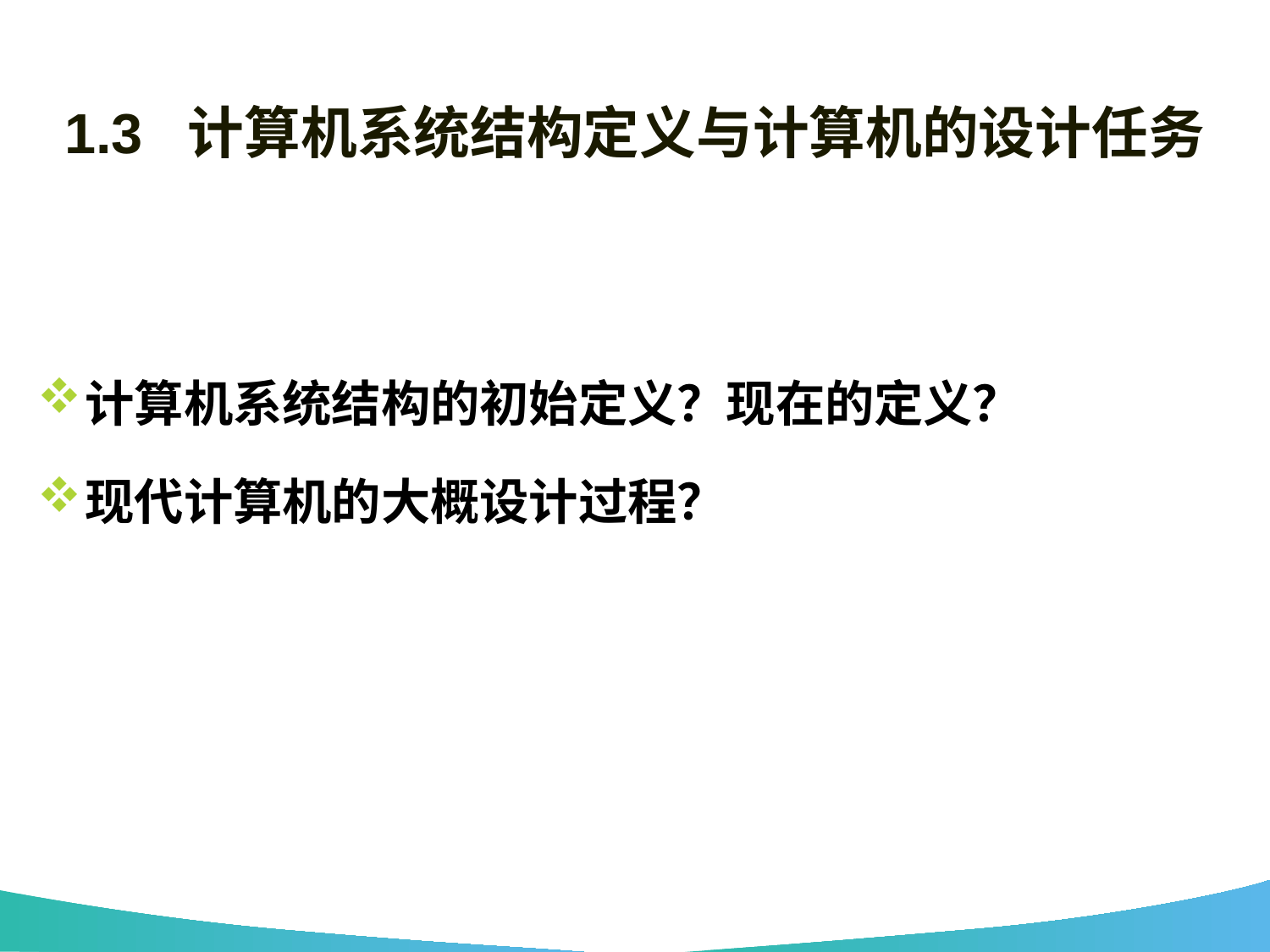

1.3  计算机系统结构定义与计算机的设计任务
计算机系统结构的初始定义？现在的定义？
现代计算机的大概设计过程？